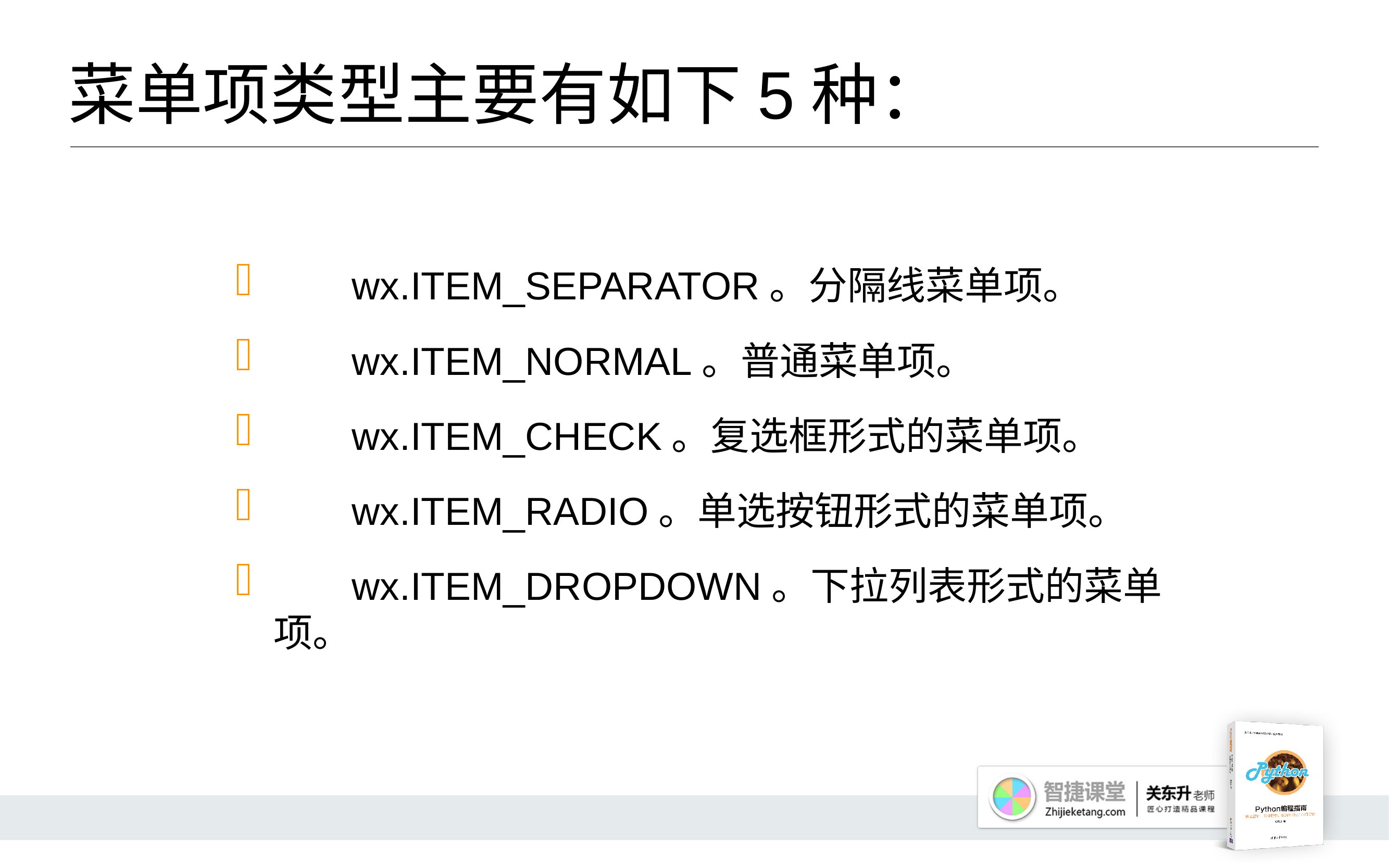

# 菜单项类型主要有如下5种：
	wx.ITEM_SEPARATOR。分隔线菜单项。
	wx.ITEM_NORMAL。普通菜单项。
	wx.ITEM_CHECK。复选框形式的菜单项。
	wx.ITEM_RADIO。单选按钮形式的菜单项。
	wx.ITEM_DROPDOWN。下拉列表形式的菜单项。